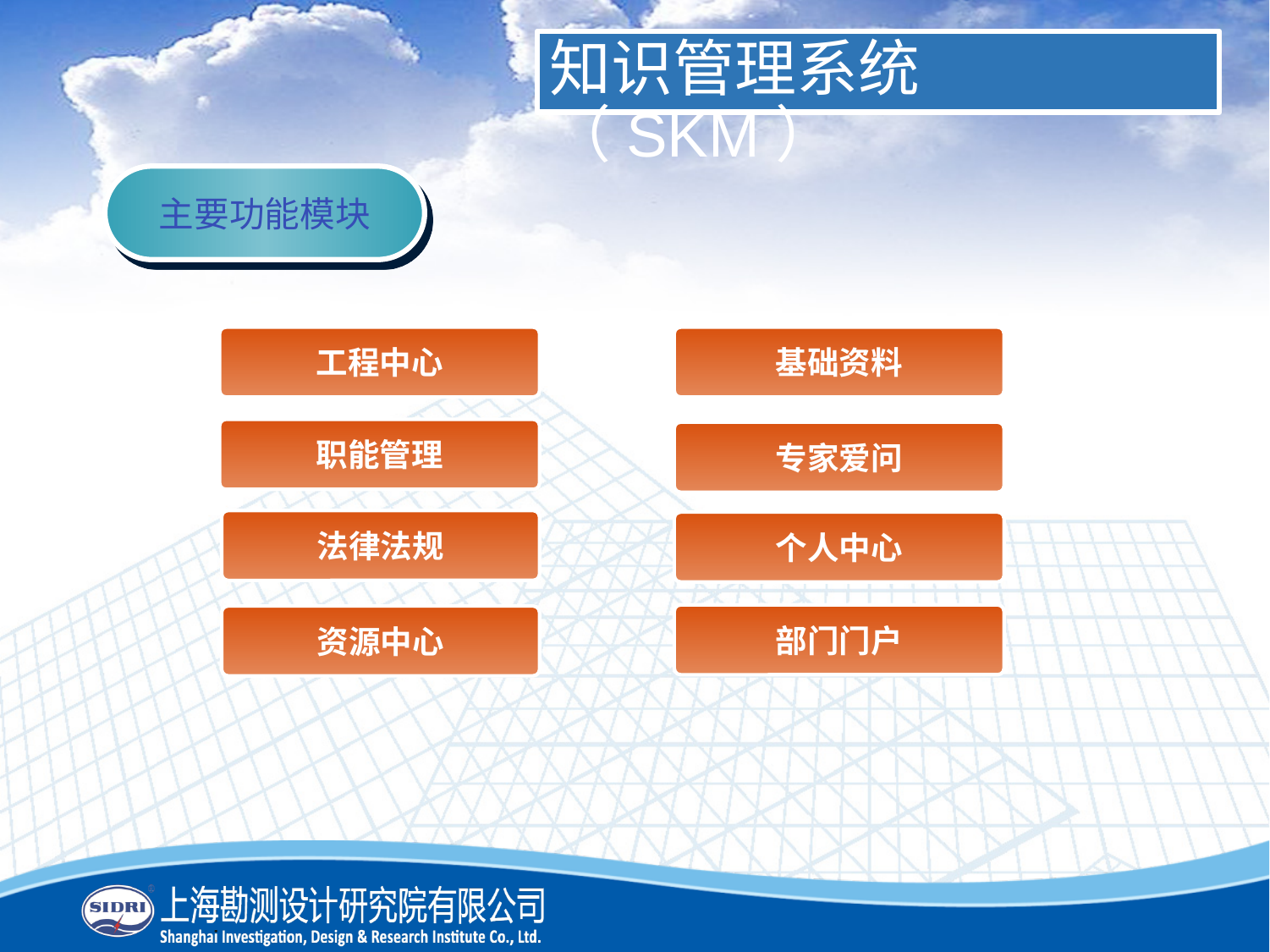

知识管理系统（SKM）
主要功能模块
工程中心
基础资料
职能管理
专家爱问
法律法规
个人中心
部门门户
资源中心